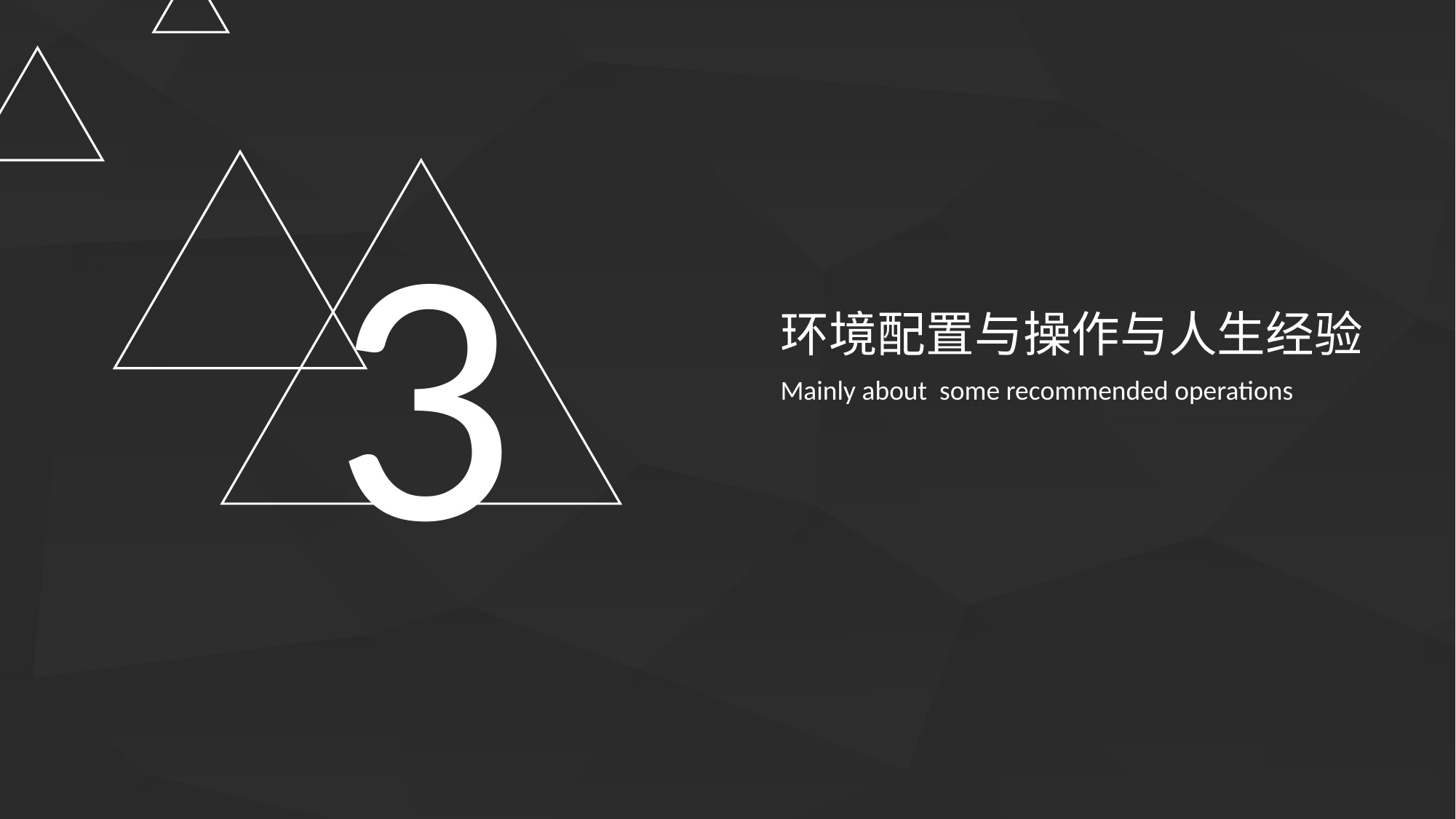

3

环境配置与操作与人生经验
Mainly about  some recommended operations